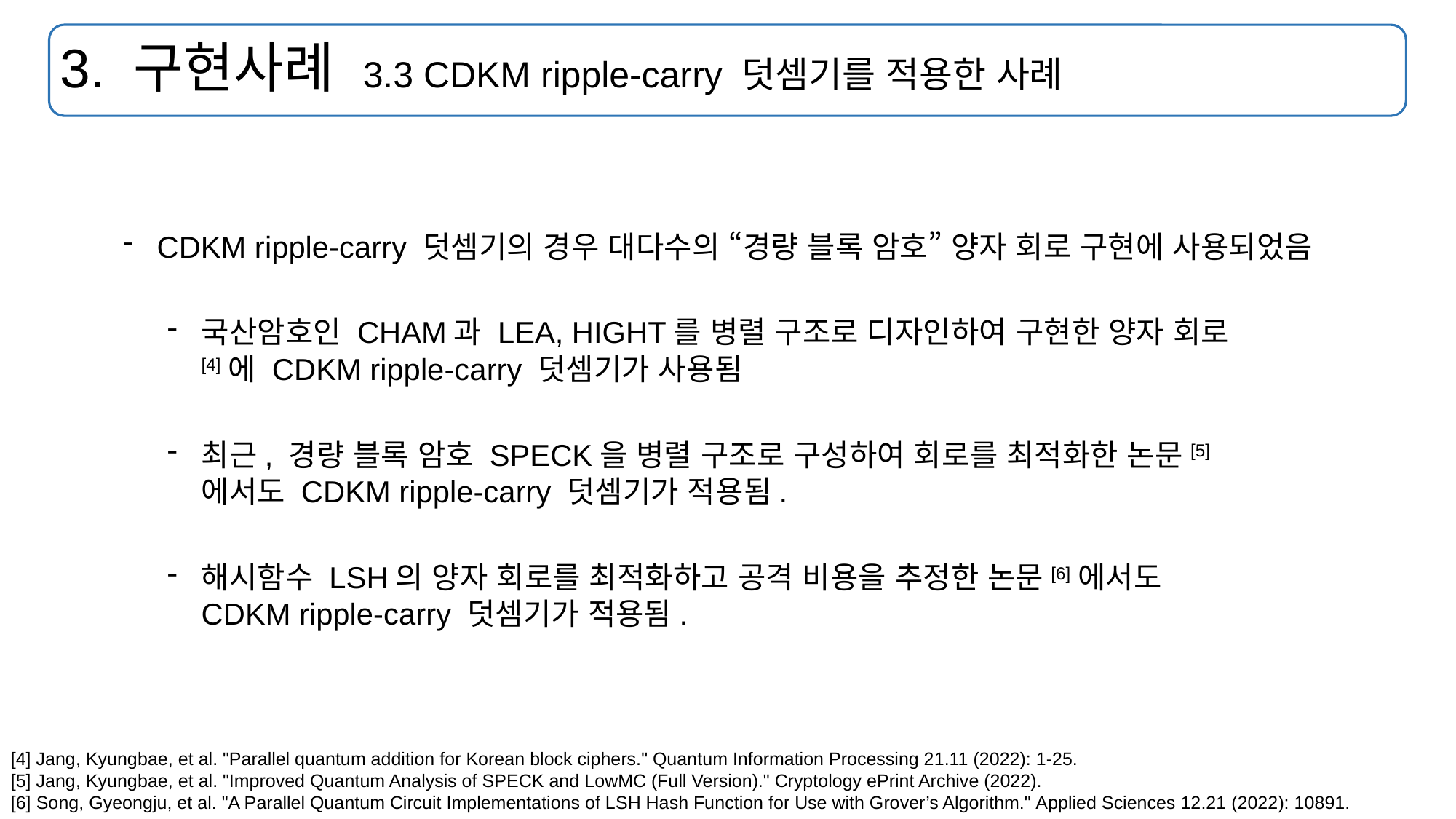

# 3. 구현사례 3.3 CDKM ripple-carry 덧셈기를 적용한 사례
CDKM ripple-carry 덧셈기의 경우 대다수의 “경량 블록 암호” 양자 회로 구현에 사용되었음
국산암호인 CHAM과 LEA, HIGHT를 병렬 구조로 디자인하여 구현한 양자 회로[4]에 CDKM ripple-carry 덧셈기가 사용됨
최근, 경량 블록 암호 SPECK을 병렬 구조로 구성하여 회로를 최적화한 논문[5]에서도 CDKM ripple-carry 덧셈기가 적용됨.
해시함수 LSH의 양자 회로를 최적화하고 공격 비용을 추정한 논문[6]에서도 CDKM ripple-carry 덧셈기가 적용됨.
[4] Jang, Kyungbae, et al. "Parallel quantum addition for Korean block ciphers." Quantum Information Processing 21.11 (2022): 1-25.
[5] Jang, Kyungbae, et al. "Improved Quantum Analysis of SPECK and LowMC (Full Version)." Cryptology ePrint Archive (2022).
[6] Song, Gyeongju, et al. "A Parallel Quantum Circuit Implementations of LSH Hash Function for Use with Grover’s Algorithm." Applied Sciences 12.21 (2022): 10891.